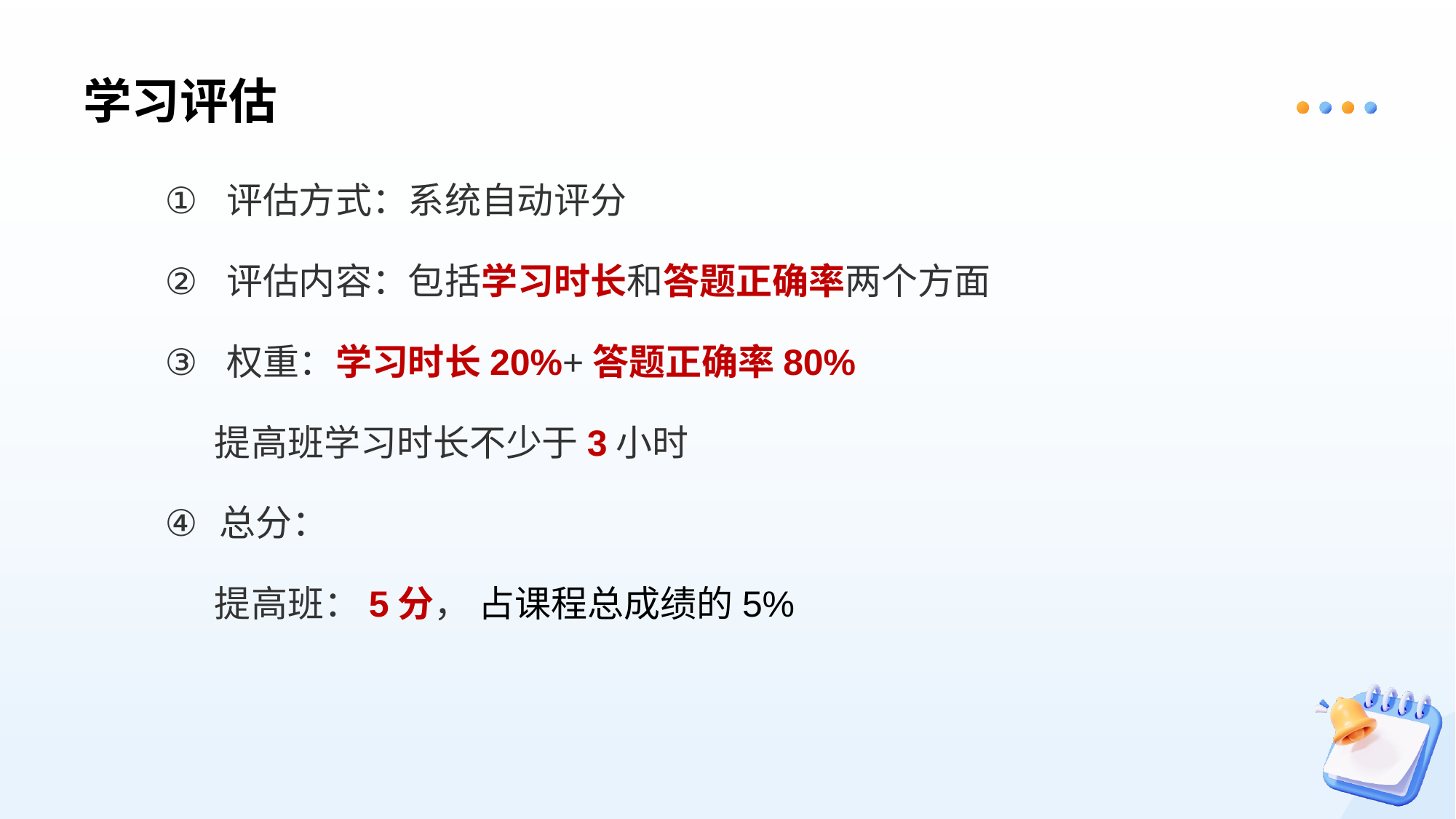

# 学习评估
  评估方式：系统自动评分
  评估内容：包括学习时长和答题正确率两个方面
  权重：学习时长20%+答题正确率80%
     提高班学习时长不少于3小时
总分：
     提高班：5分， 占课程总成绩的5%